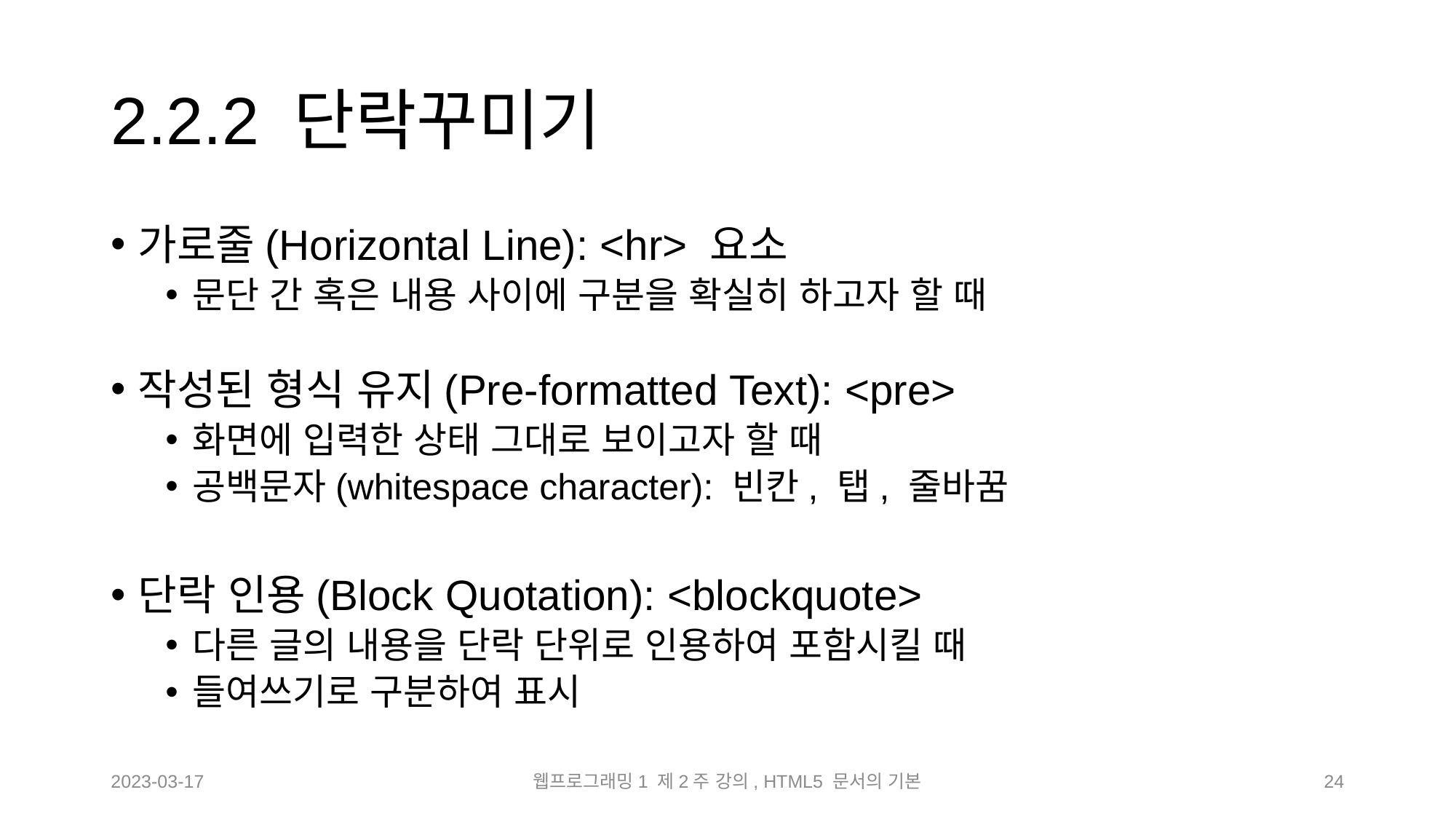

# 2.2.2 단락꾸미기
가로줄(Horizontal Line): <hr> 요소
문단 간 혹은 내용 사이에 구분을 확실히 하고자 할 때

작성된 형식 유지(Pre-formatted Text): <pre>
화면에 입력한 상태 그대로 보이고자 할 때
공백문자(whitespace character): 빈칸, 탭, 줄바꿈

단락 인용(Block Quotation): <blockquote>
다른 글의 내용을 단락 단위로 인용하여 포함시킬 때
들여쓰기로 구분하여 표시
2023-03-17
웹프로그래밍1 제2주 강의, HTML5 문서의 기본
24